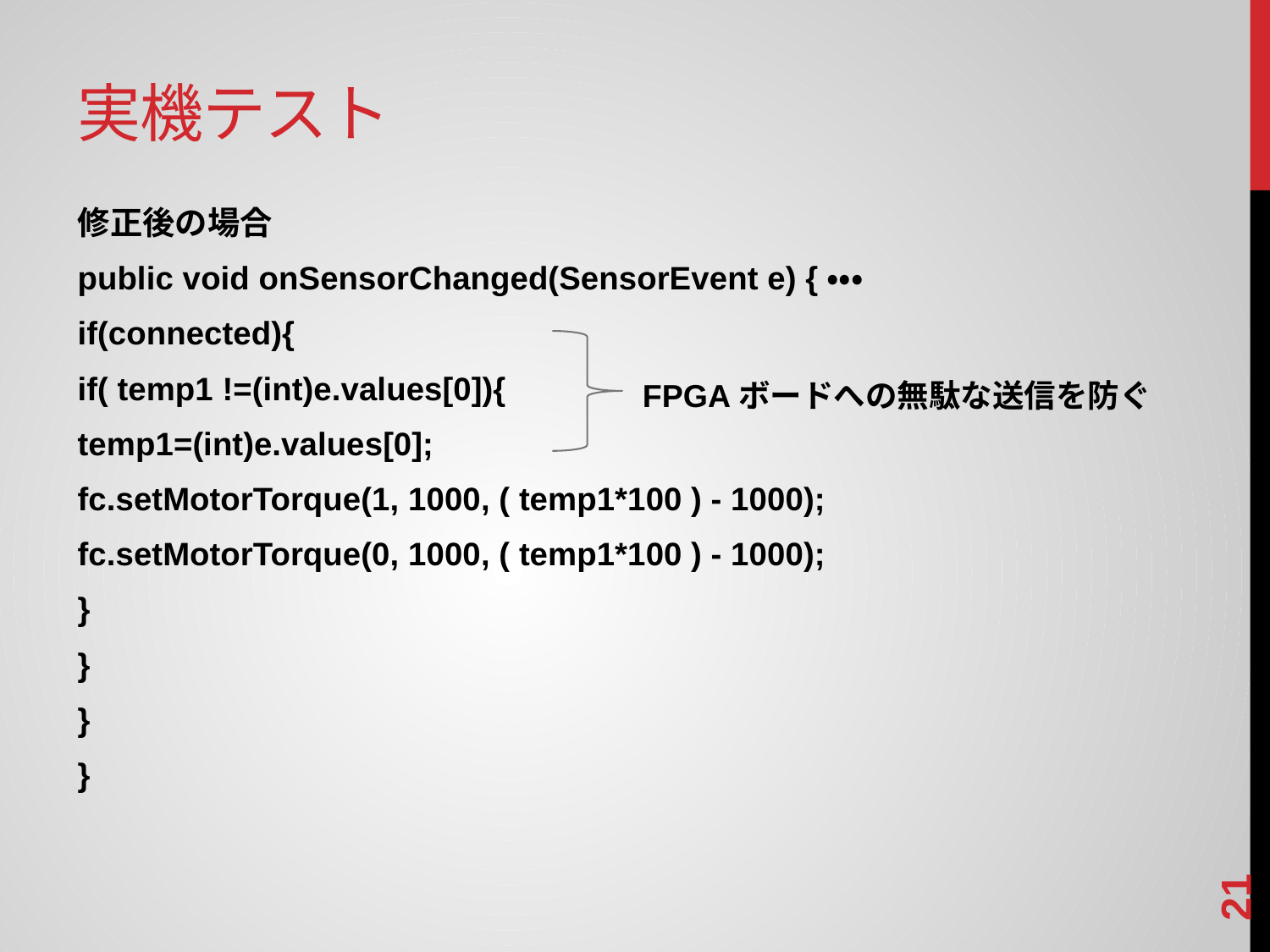

# 実機テスト
修正後の場合
public void onSensorChanged(SensorEvent e) {・・・
if(connected){
if( temp1 !=(int)e.values[0]){
temp1=(int)e.values[0];
fc.setMotorTorque(1, 1000, ( temp1*100 ) - 1000);
fc.setMotorTorque(0, 1000, ( temp1*100 ) - 1000);
}
}
}
}

FPGAボードへの無駄な送信を防ぐ
21